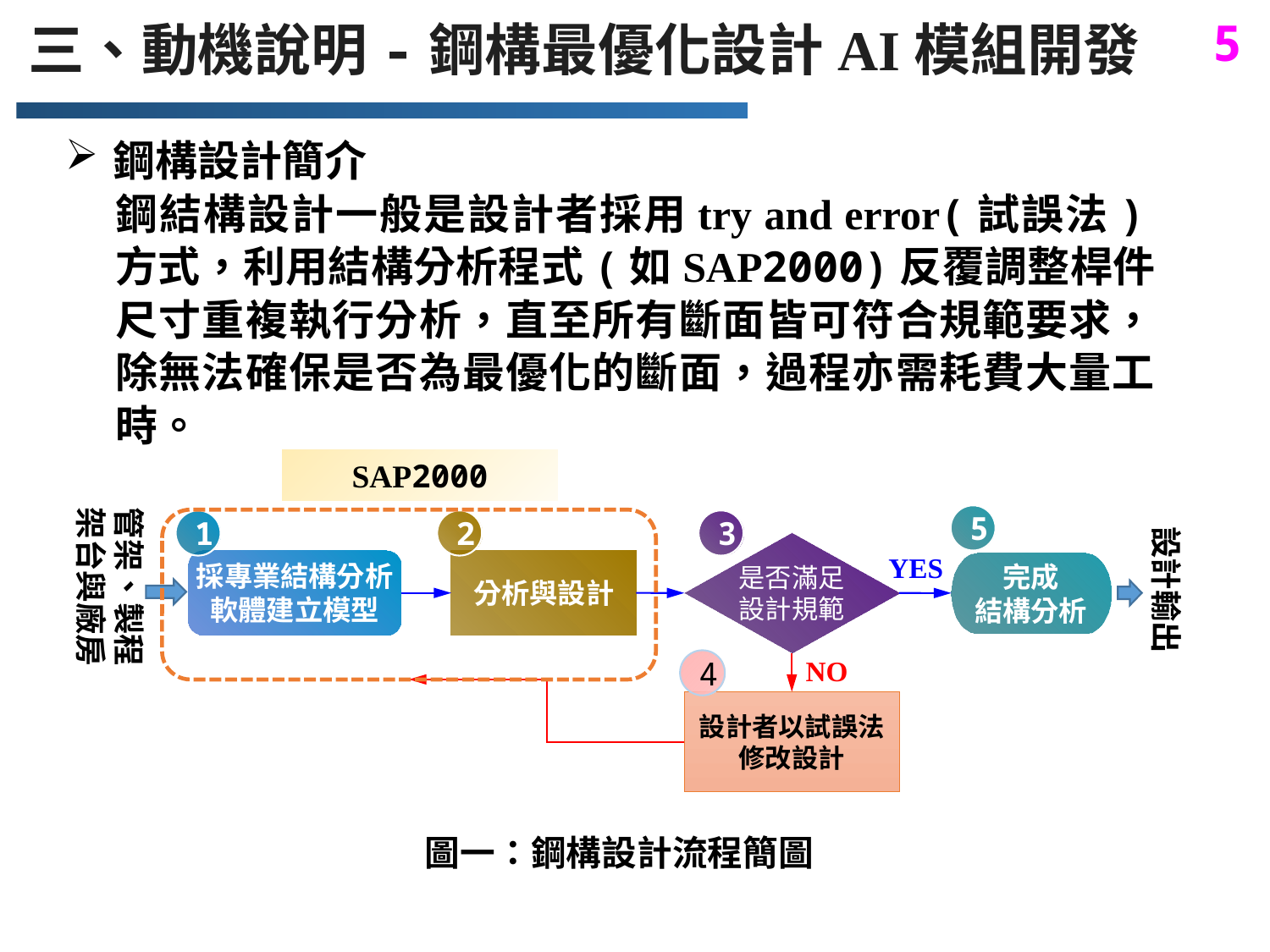

三、動機說明-鋼構最優化設計AI模組開發

鋼構設計簡介
鋼結構設計一般是設計者採用try and error(試誤法)方式，利用結構分析程式(如SAP2000)反覆調整桿件尺寸重複執行分析，直至所有斷面皆可符合規範要求，除無法確保是否為最優化的斷面，過程亦需耗費大量工時。
SAP2000
管架、製程架台與廠房
5
1
2
3
設計輸出
是否滿足設計規範
YES
採專業結構分析軟體建立模型
分析與設計
完成
結構分析

NO
4
設計者以試誤法修改設計

圖一：鋼構設計流程簡圖